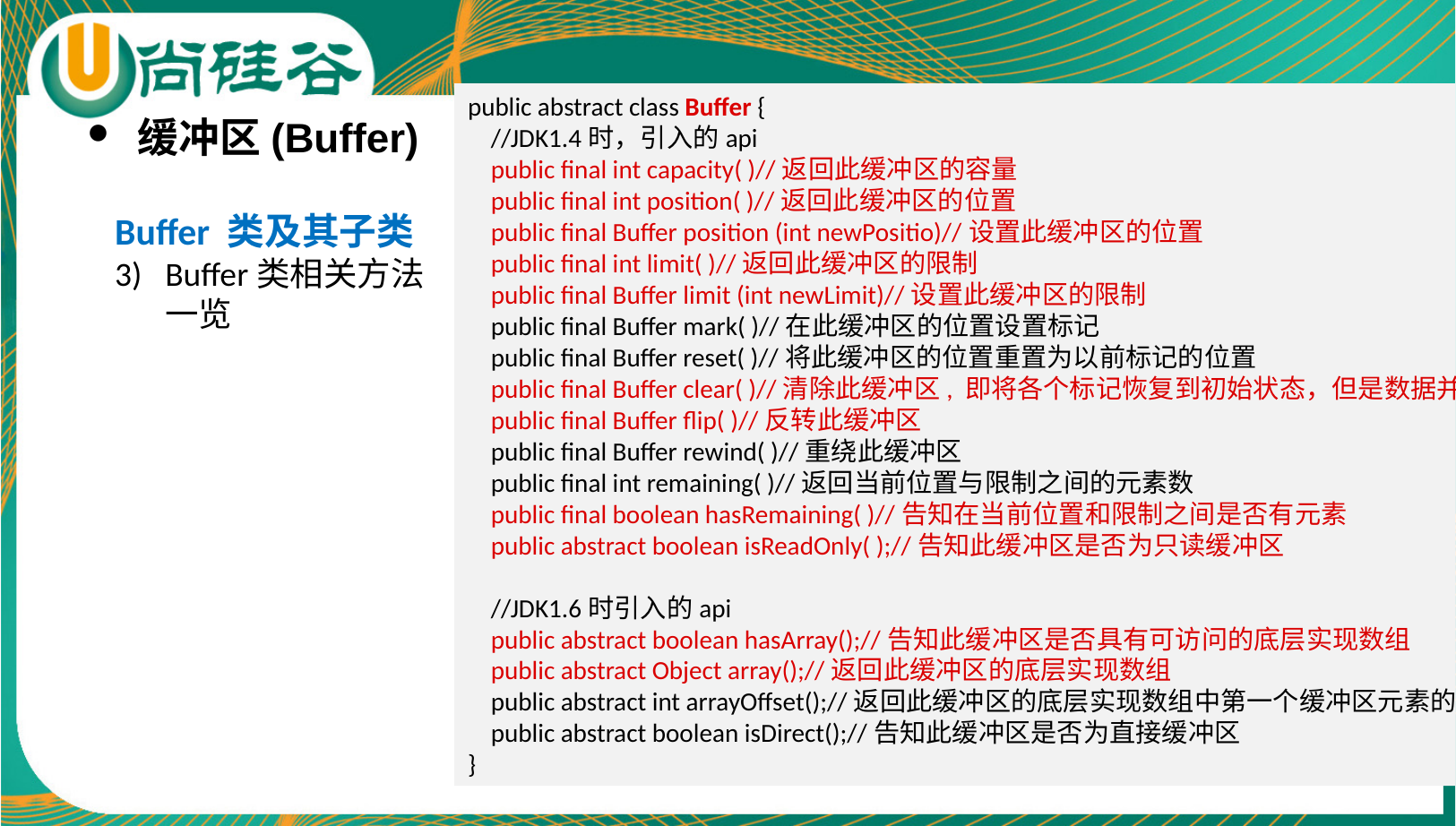

public abstract class Buffer {
    //JDK1.4时，引入的api
    public final int capacity( )//返回此缓冲区的容量
    public final int position( )//返回此缓冲区的位置
    public final Buffer position (int newPositio)//设置此缓冲区的位置
    public final int limit( )//返回此缓冲区的限制
    public final Buffer limit (int newLimit)//设置此缓冲区的限制
    public final Buffer mark( )//在此缓冲区的位置设置标记
    public final Buffer reset( )//将此缓冲区的位置重置为以前标记的位置
    public final Buffer clear( )//清除此缓冲区, 即将各个标记恢复到初始状态，但是数据并没有真正擦除, 后面操作会覆盖
    public final Buffer flip( )//反转此缓冲区
    public final Buffer rewind( )//重绕此缓冲区
    public final int remaining( )//返回当前位置与限制之间的元素数
    public final boolean hasRemaining( )//告知在当前位置和限制之间是否有元素
    public abstract boolean isReadOnly( );//告知此缓冲区是否为只读缓冲区

    //JDK1.6时引入的api
    public abstract boolean hasArray();//告知此缓冲区是否具有可访问的底层实现数组
    public abstract Object array();//返回此缓冲区的底层实现数组
    public abstract int arrayOffset();//返回此缓冲区的底层实现数组中第一个缓冲区元素的偏移量
    public abstract boolean isDirect();//告知此缓冲区是否为直接缓冲区
}
缓冲区(Buffer)
Buffer 类及其子类
Buffer类相关方法
一览